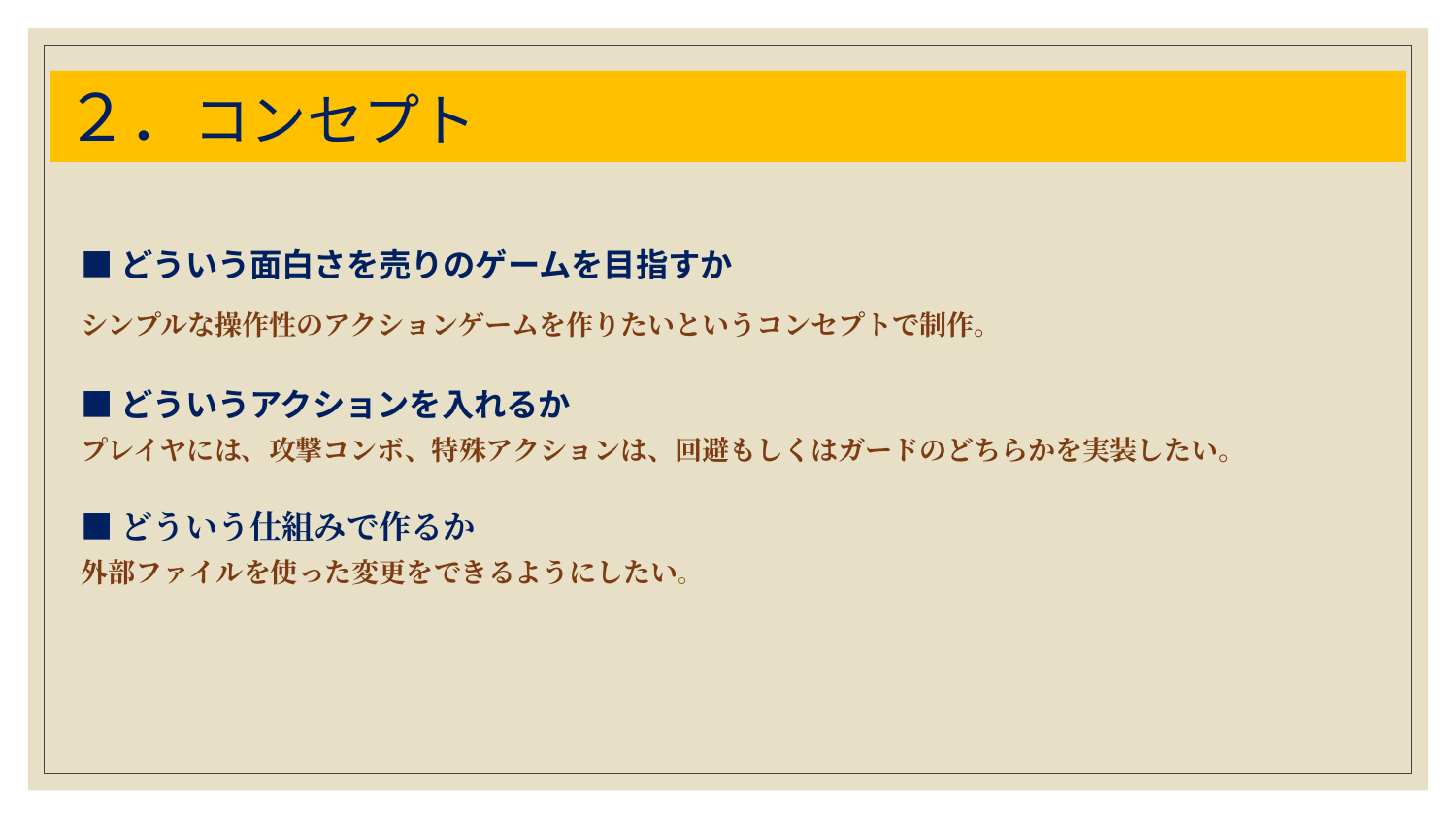

# ２．コンセプト
■どういう面白さを売りのゲームを目指すか
シンプルな操作性のアクションゲームを作りたいというコンセプトで制作。
■どういうアクションを入れるか
プレイヤには、攻撃コンボ、特殊アクションは、回避もしくはガードのどちらかを実装したい。
■どういう仕組みで作るか
外部ファイルを使った変更をできるようにしたい。